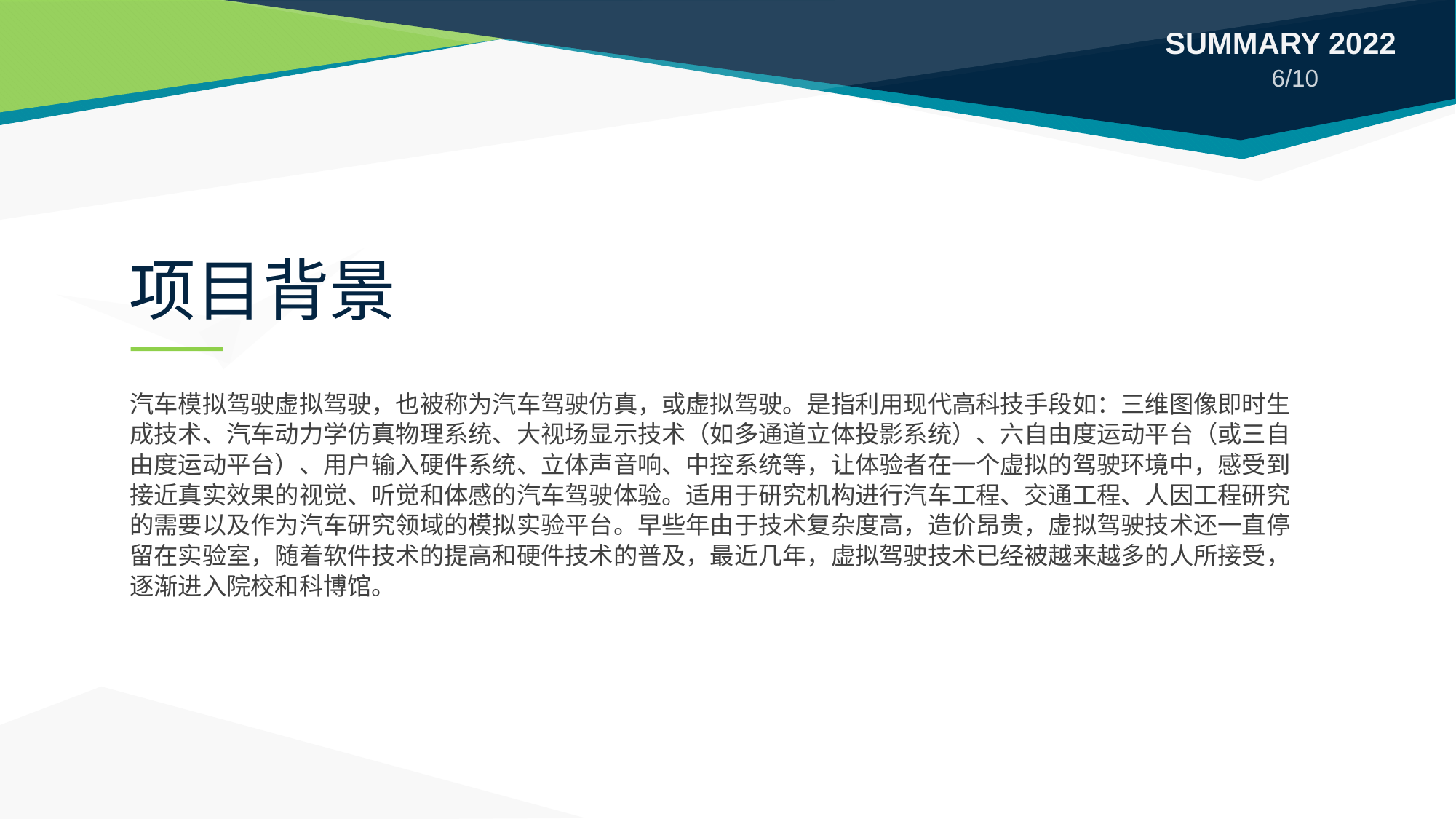

SUMMARY 2022
6/10

项目背景

汽车模拟驾驶虚拟驾驶，也被称为汽车驾驶仿真，或虚拟驾驶。是指利用现代高科技手段如：三维图像即时生成技术、汽车动力学仿真物理系统、大视场显示技术（如多通道立体投影系统）、六自由度运动平台（或三自由度运动平台）、用户输入硬件系统、立体声音响、中控系统等，让体验者在一个虚拟的驾驶环境中，感受到接近真实效果的视觉、听觉和体感的汽车驾驶体验。适用于研究机构进行汽车工程、交通工程、人因工程研究的需要以及作为汽车研究领域的模拟实验平台。早些年由于技术复杂度高，造价昂贵，虚拟驾驶技术还一直停留在实验室，随着软件技术的提高和硬件技术的普及，最近几年，虚拟驾驶技术已经被越来越多的人所接受，逐渐进入院校和科博馆。